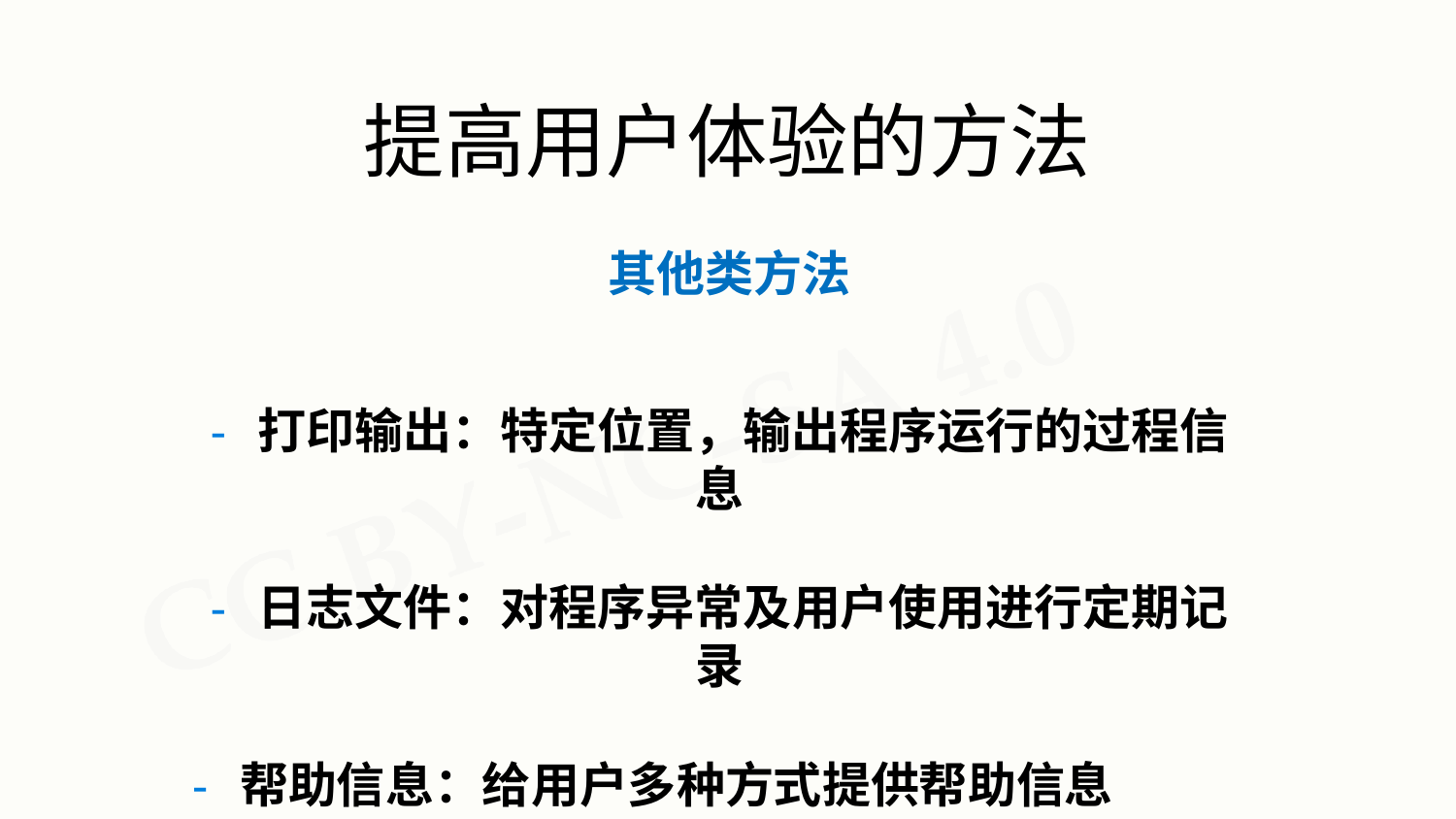

# 提高用户体验的方法
其他类方法

- 打印输出：特定位置，输出程序运行的过程信息

- 日志文件：对程序异常及用户使用进行定期记录

- 帮助信息：给用户多种方式提供帮助信息